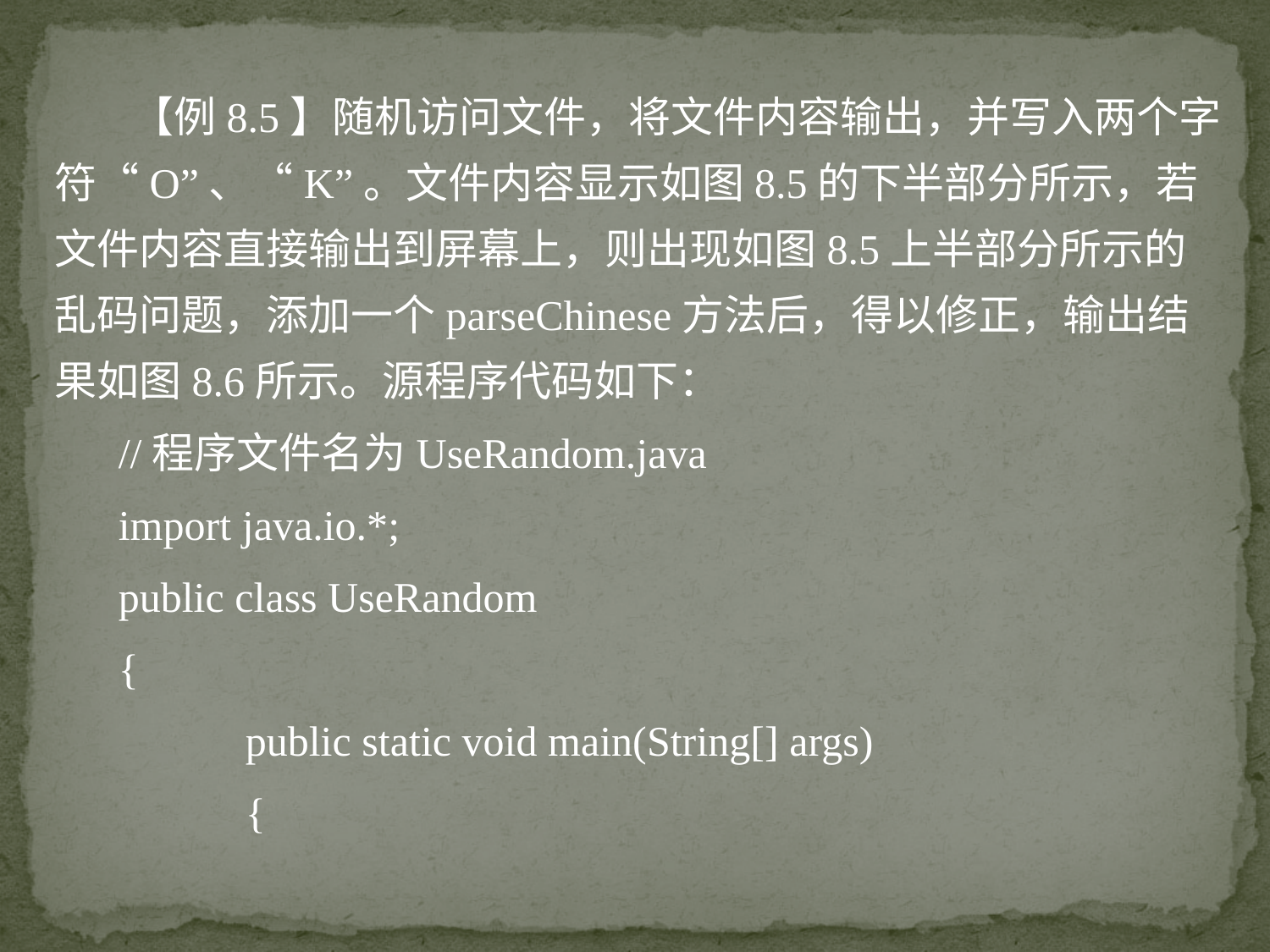

【例8.5】随机访问文件，将文件内容输出，并写入两个字符“O”、“K”。文件内容显示如图8.5的下半部分所示，若文件内容直接输出到屏幕上，则出现如图8.5上半部分所示的乱码问题，添加一个parseChinese方法后，得以修正，输出结果如图8.6所示。源程序代码如下：
//程序文件名为UseRandom.java
import java.io.*;
public class UseRandom
{
	public static void main(String[] args)
	{